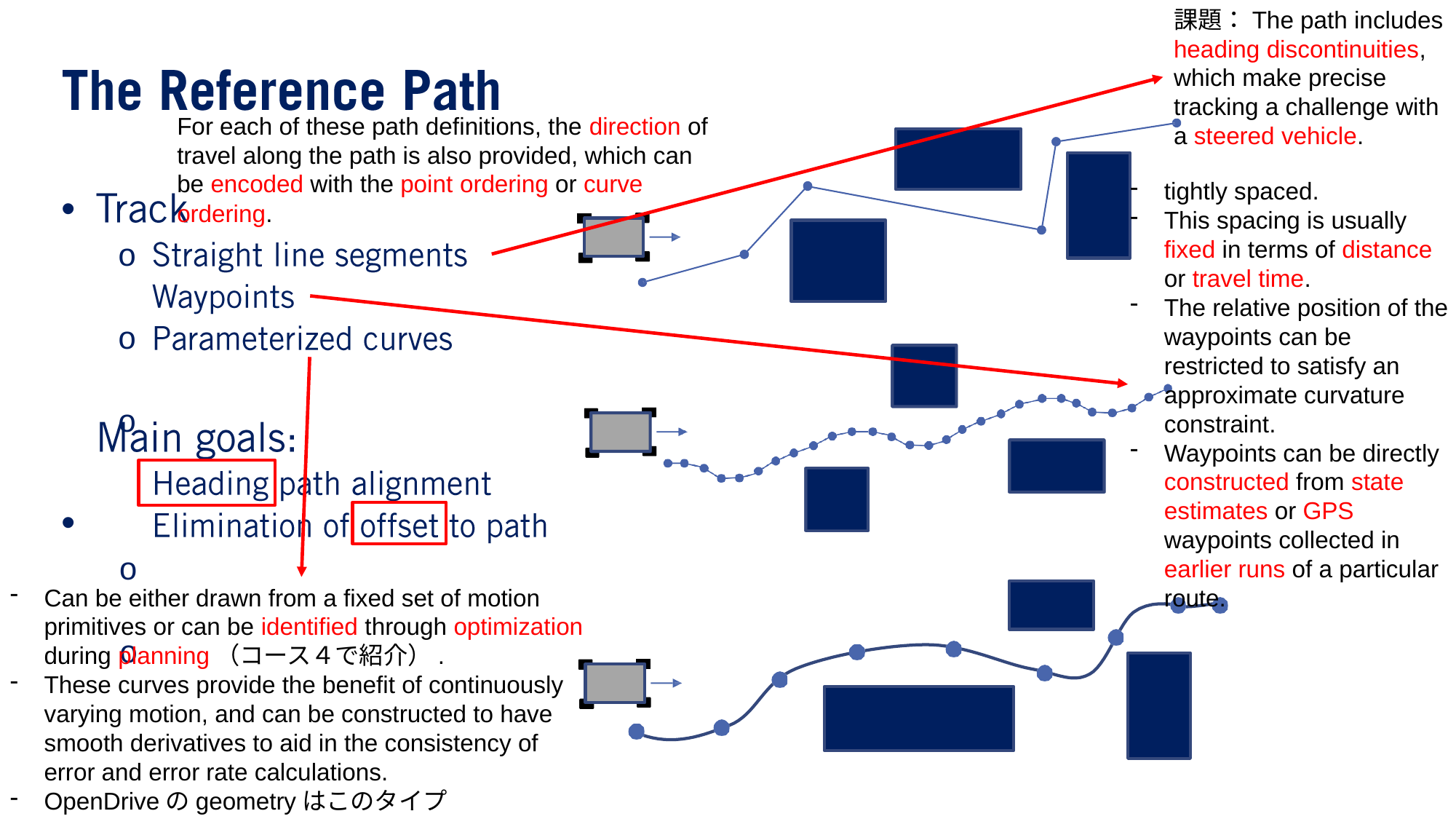

課題：The path includes heading discontinuities, which make precise tracking a challenge with a steered vehicle.

For each of these path definitions, the direction of travel along the path is also provided, which can be encoded with the point ordering or curve ordering.

tightly spaced.
This spacing is usually fixed in terms of distance or travel time.
The relative position of the waypoints can be restricted to satisfy an approximate curvature constraint.
Waypoints can be directly constructed from state estimates or GPS waypoints collected in earlier runs of a particular route.
•
o  o  o

•
o  o

Can be either drawn from a fixed set of motion primitives or can be identified through optimization during planning（コース４で紹介）.
These curves provide the benefit of continuously varying motion, and can be constructed to have smooth derivatives to aid in the consistency of error and error rate calculations.
OpenDriveのgeometryはこのタイプ